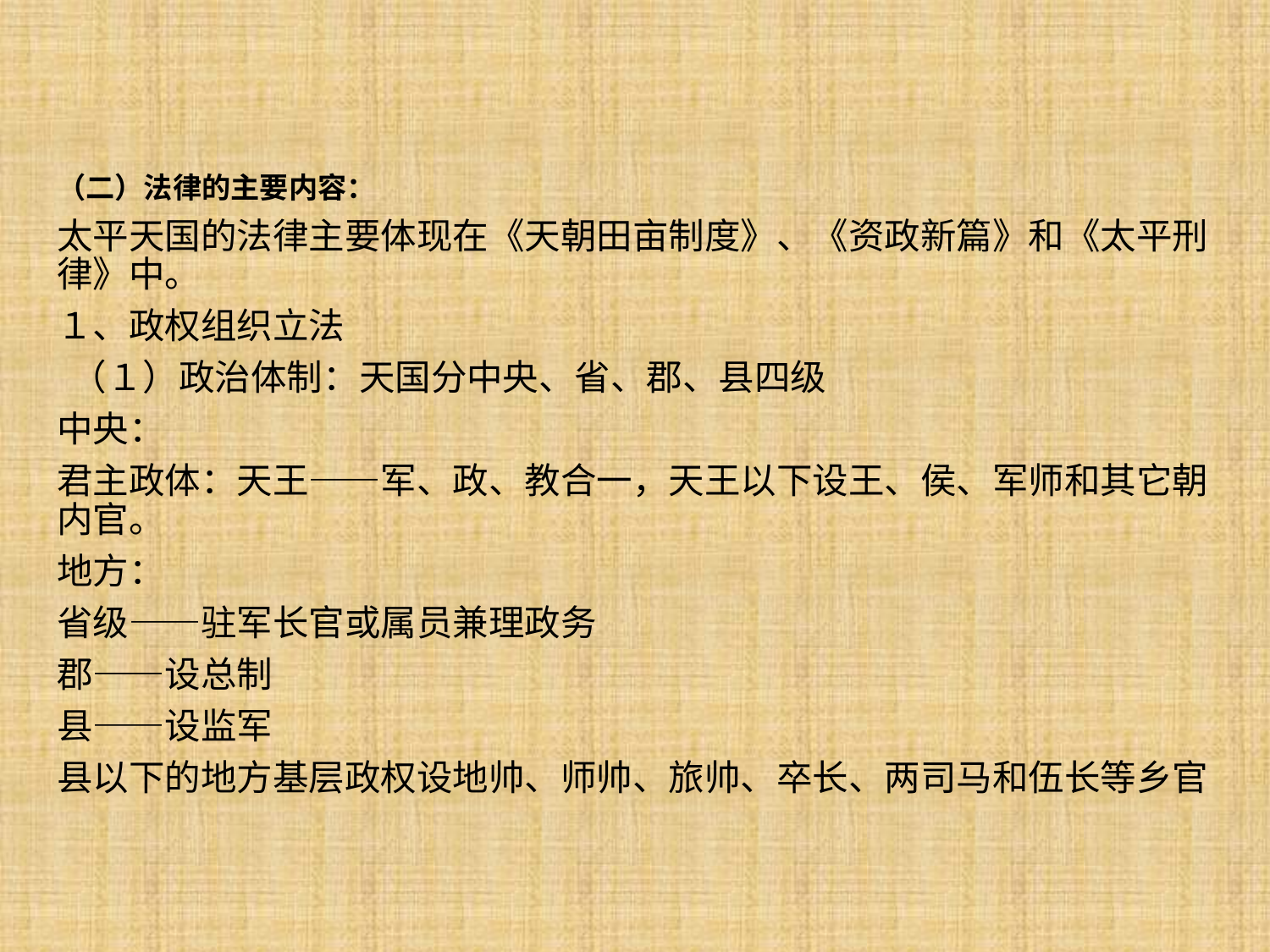

（二）法律的主要内容：
太平天国的法律主要体现在《天朝田亩制度》、《资政新篇》和《太平刑律》中。
１、政权组织立法
 （１）政治体制：天国分中央、省、郡、县四级
中央：
君主政体：天王——军、政、教合一，天王以下设王、侯、军师和其它朝内官。
地方：
省级——驻军长官或属员兼理政务
郡——设总制
县——设监军
县以下的地方基层政权设地帅、师帅、旅帅、卒长、两司马和伍长等乡官